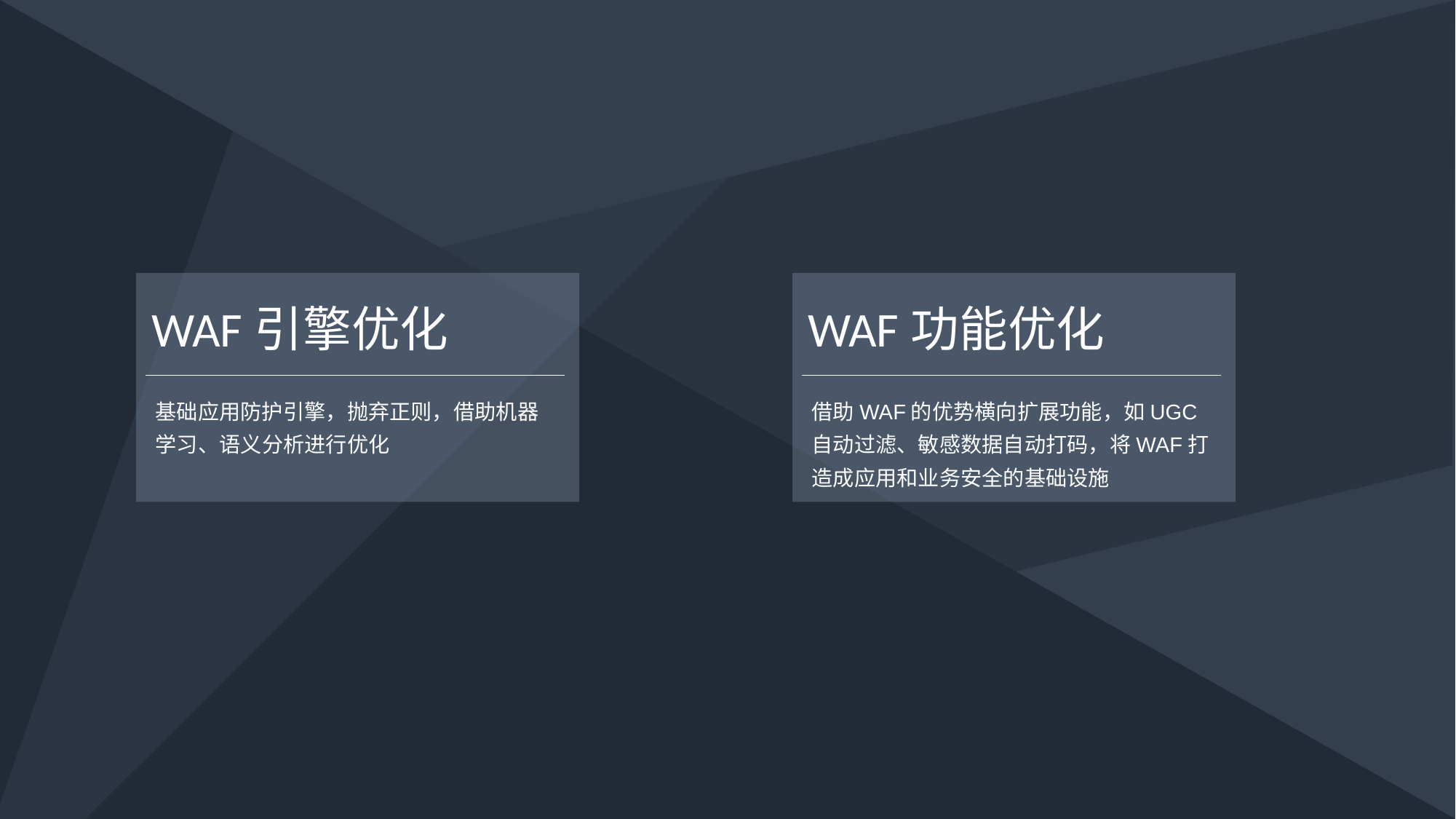

WAF引擎优化
基础应用防护引擎，抛弃正则，借助机器学习、语义分析进行优化

WAF功能优化
借助WAF的优势横向扩展功能，如UGC自动过滤、敏感数据自动打码，将WAF打造成应用和业务安全的基础设施